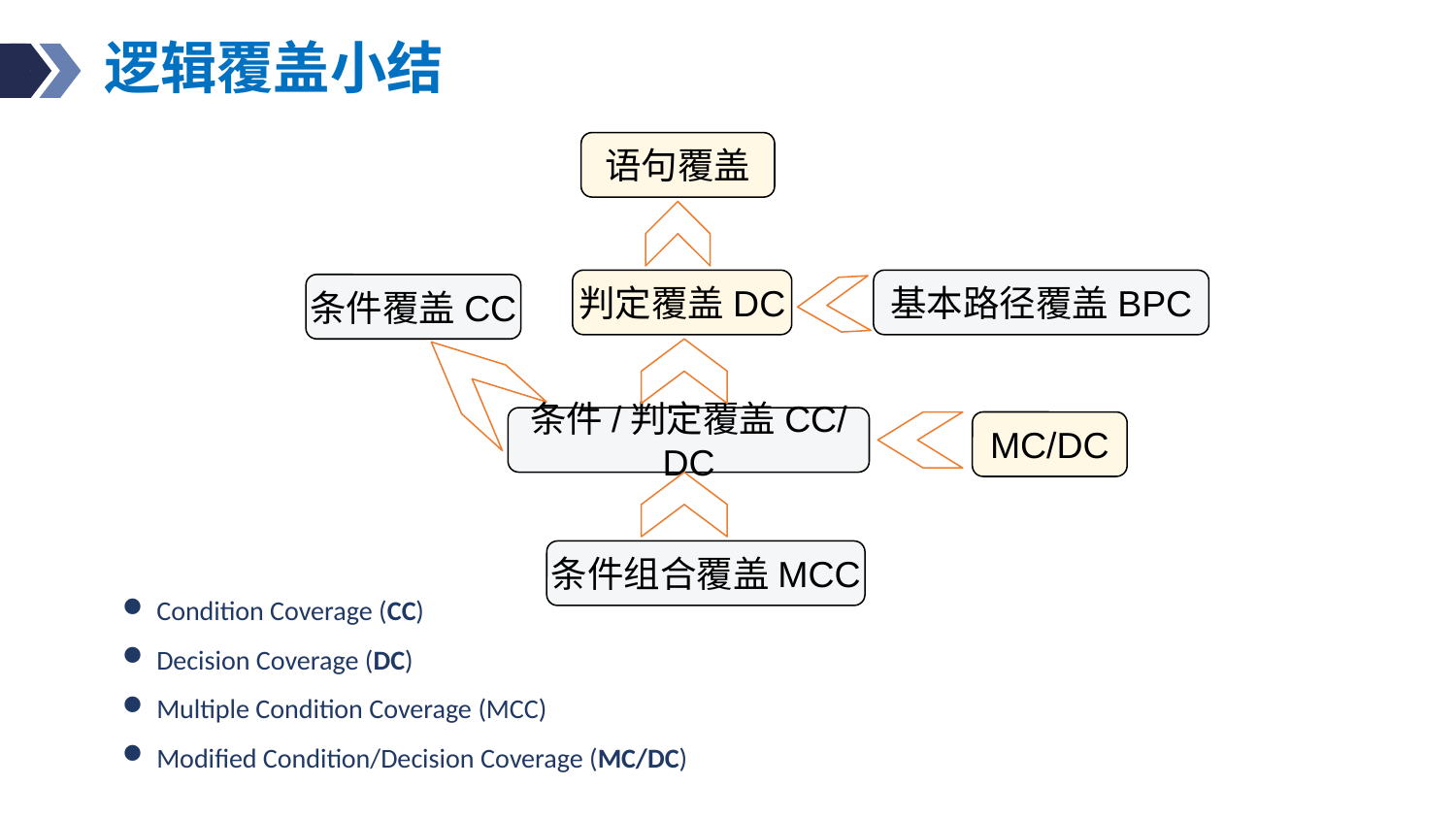

# 逻辑覆盖小结
语句覆盖

判定覆盖DC
基本路径覆盖BPC
条件覆盖CC

条件/判定覆盖CC/DC

MC/DC

条件组合覆盖MCC
Condition Coverage (CC)
Decision Coverage (DC)
Multiple Condition Coverage (MCC)
Modiﬁed Condition/Decision Coverage (MC/DC)